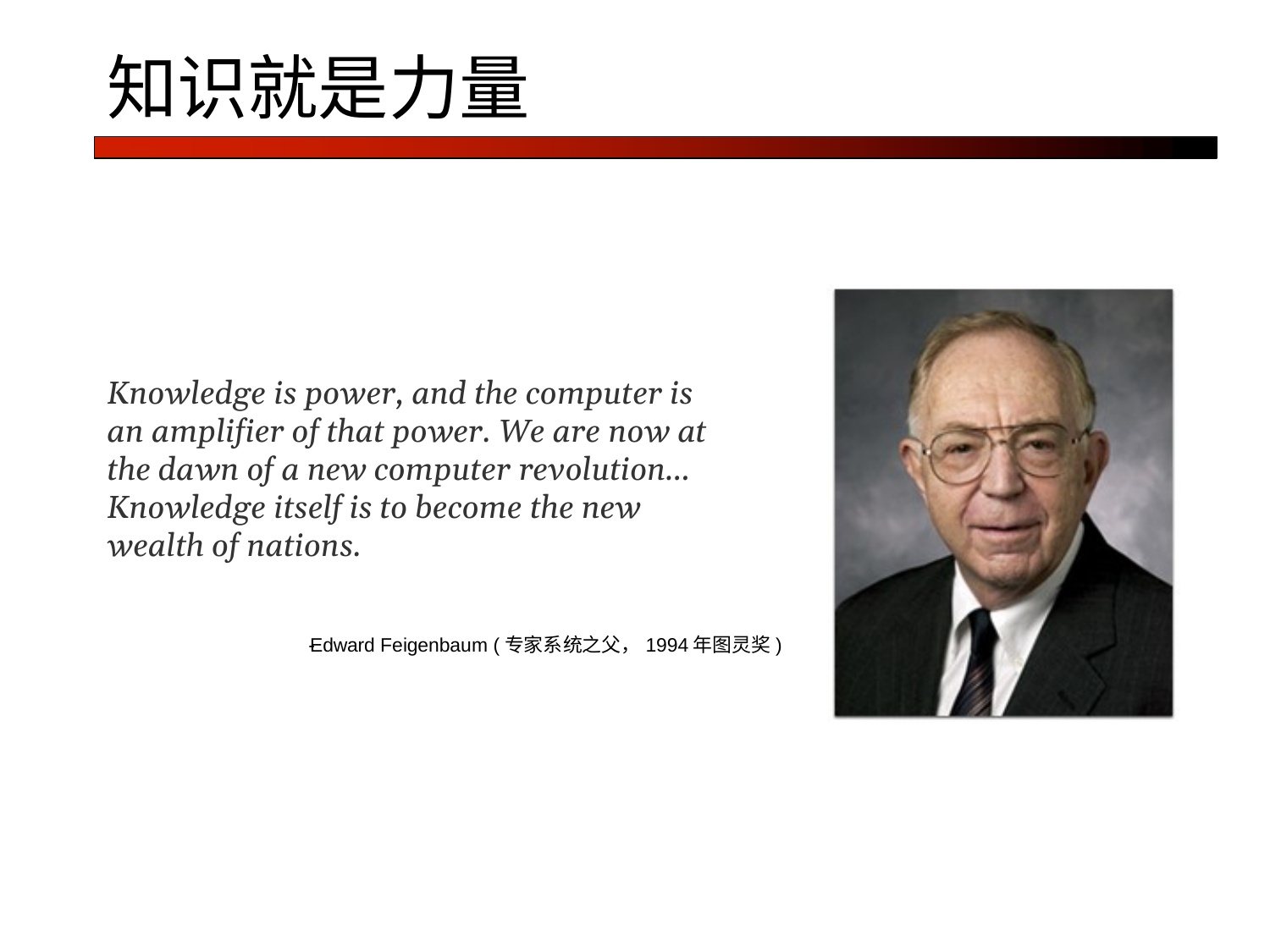

# 知识就是力量

Knowledge is power, and the computer is an amplifier of that power. We are now at the dawn of a new computer revolution... Knowledge itself is to become the new wealth of nations.
-Edward Feigenbaum (专家系统之父，1994年图灵奖)